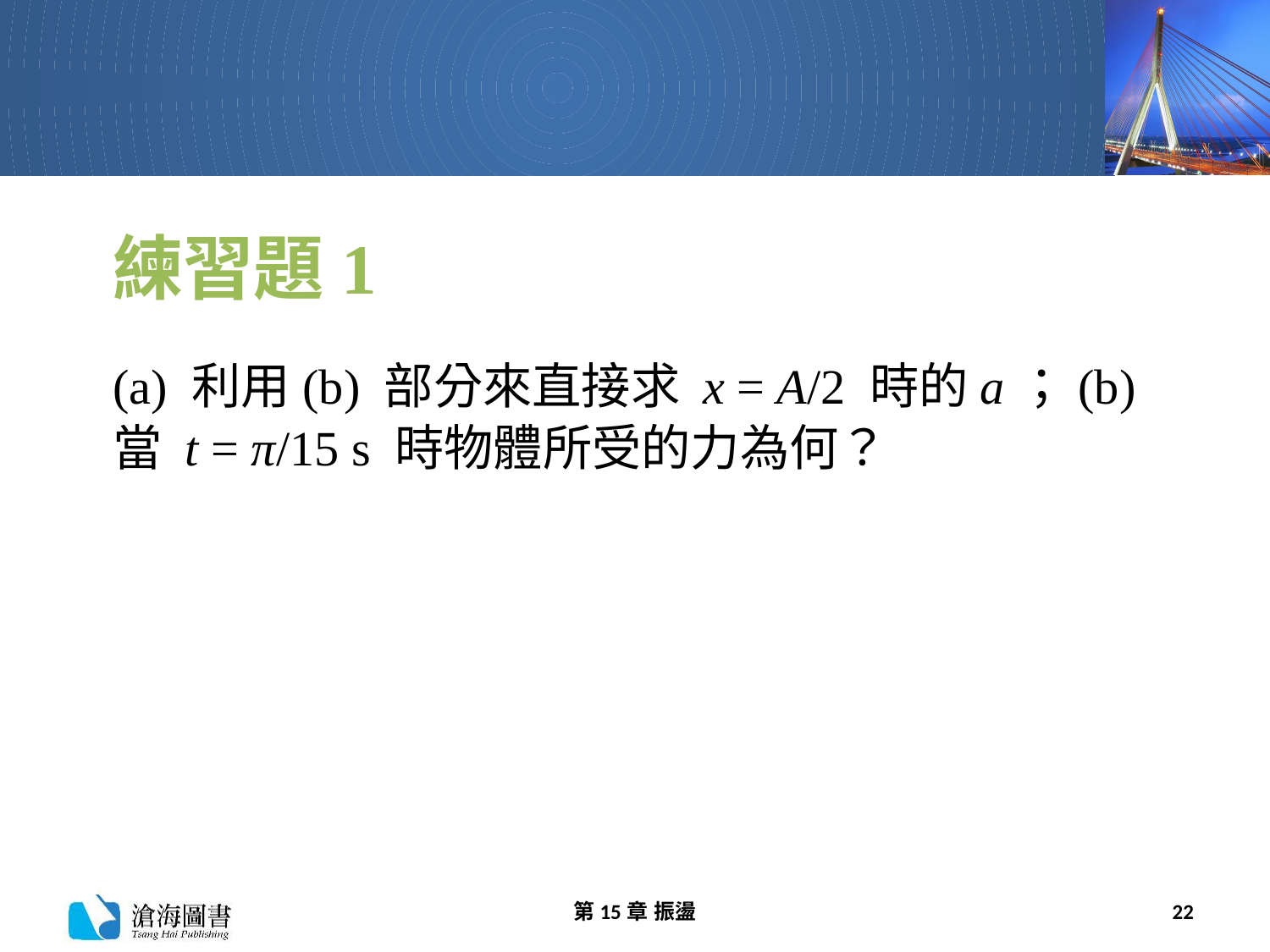

# 練習題1
(a) 利用(b) 部分來直接求 x = A/2 時的a；(b) 當 t = π/15 s 時物體所受的力為何？
第15章 振盪
22